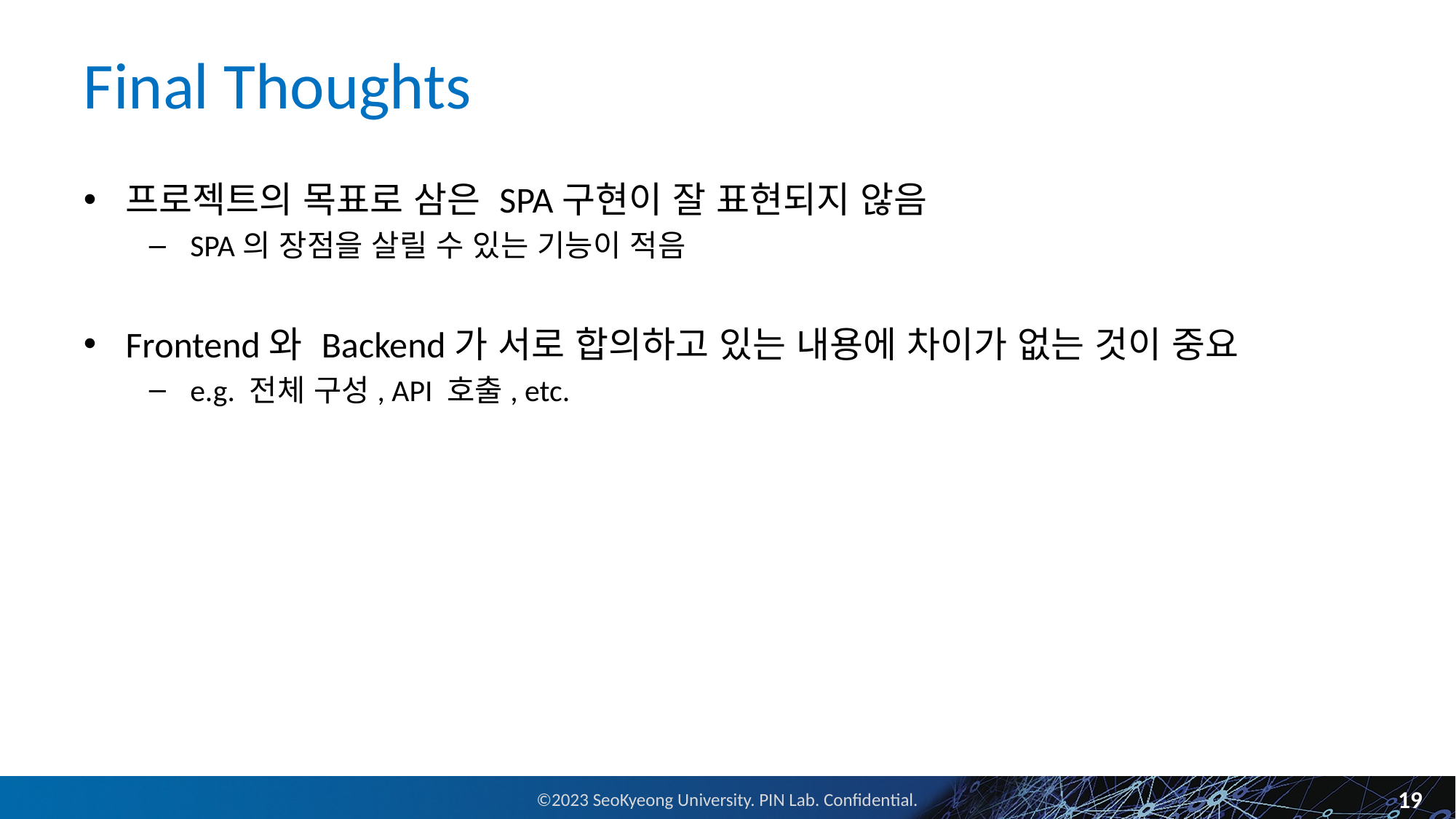

# Final Thoughts
프로젝트의 목표로 삼은 SPA구현이 잘 표현되지 않음
SPA의 장점을 살릴 수 있는 기능이 적음

Frontend와 Backend가 서로 합의하고 있는 내용에 차이가 없는 것이 중요
e.g. 전체 구성, API 호출, etc.

19